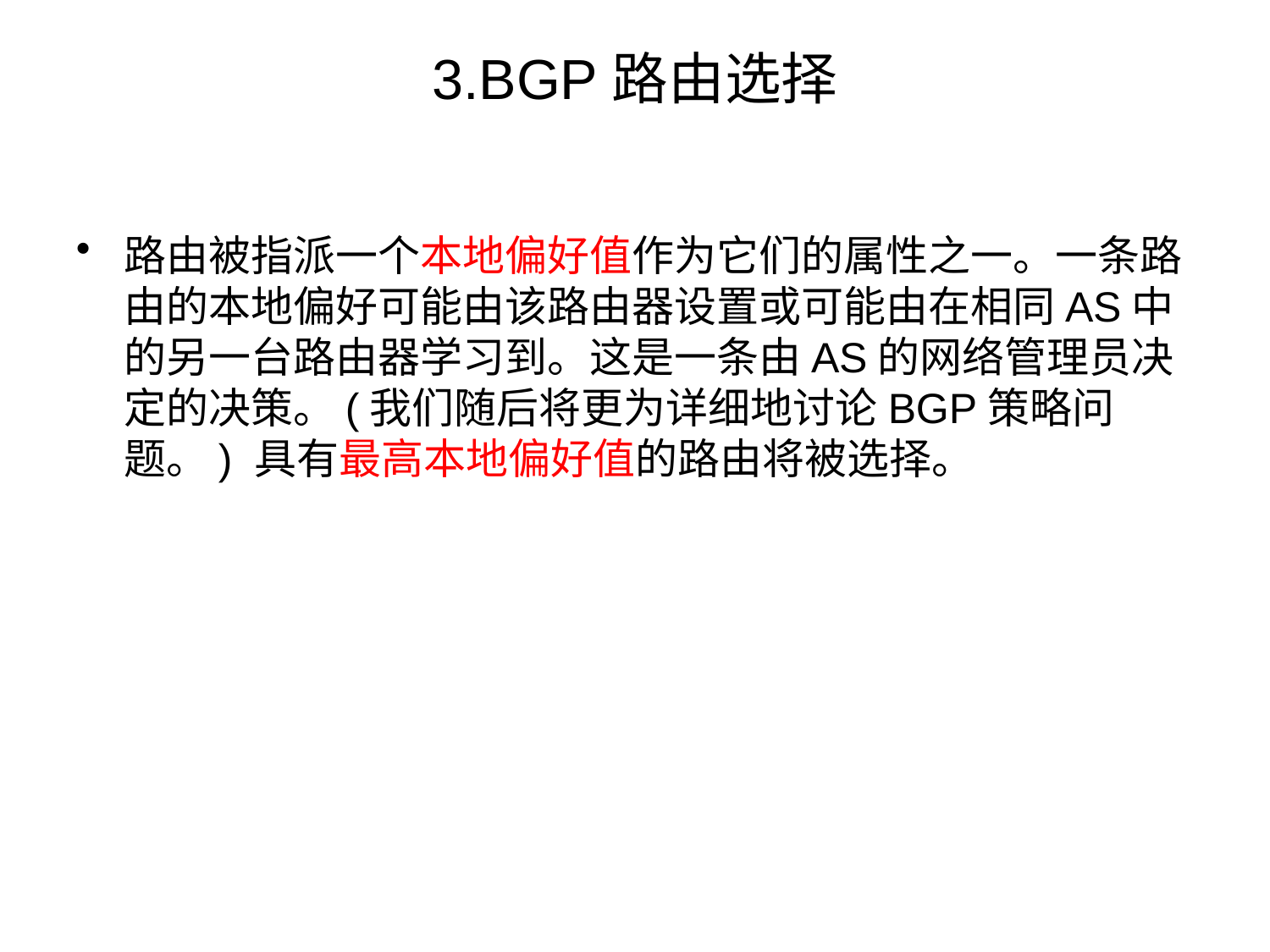

# 3.BGP路由选择
路由被指派一个本地偏好值作为它们的属性之一。一条路由的本地偏好可能由该路由器设置或可能由在相同AS中的另一台路由器学习到。这是一条由AS的网络管理员决定的决策。(我们随后将更为详细地讨论BGP策略问题。) 具有最高本地偏好值的路由将被选择。